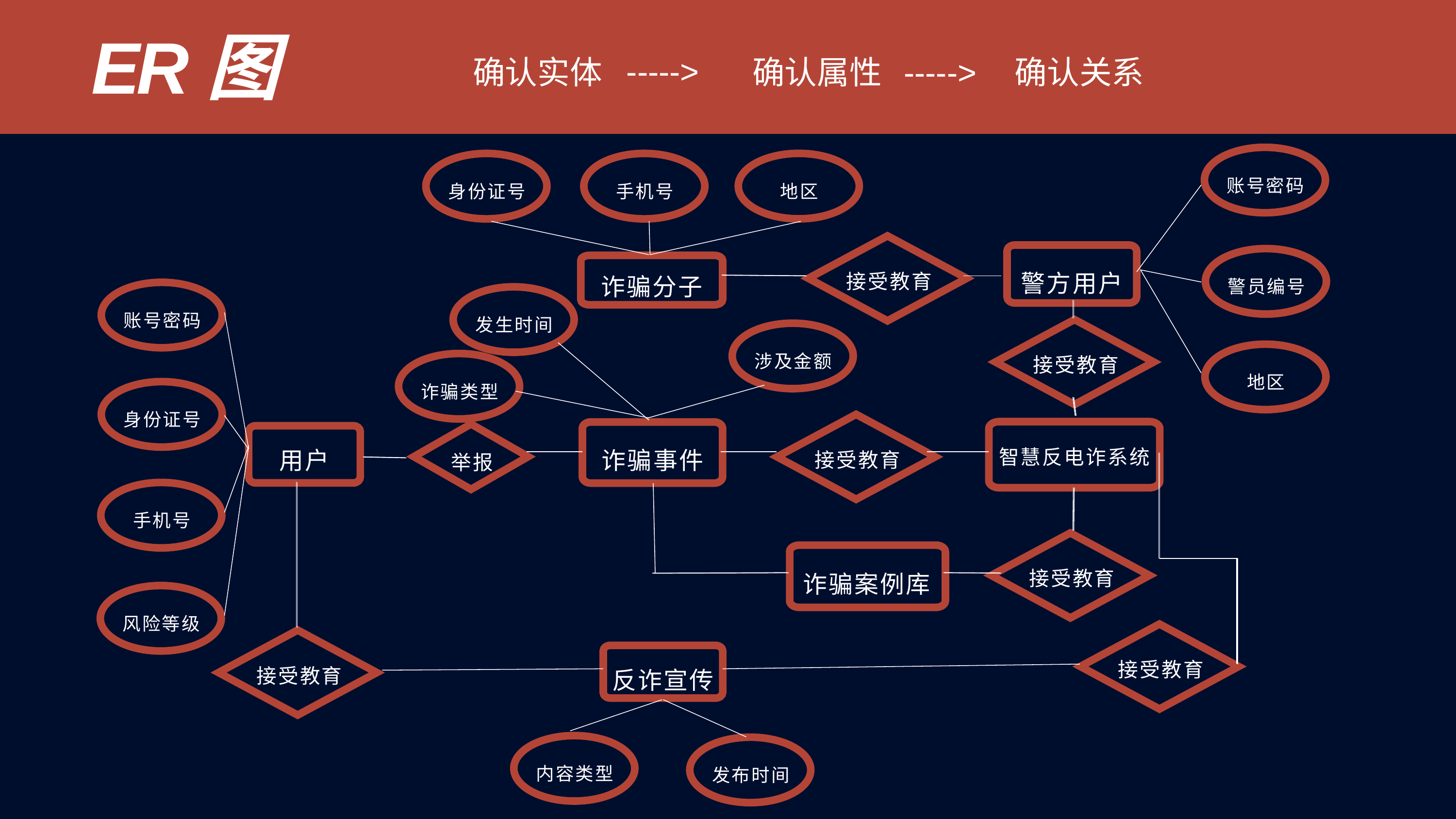

ER图
----->
确认实体
确认属性
----->
确认关系
账号密码

地区

身份证号

手机号

接受教育

警员编号

警方用户

诈骗分子
账号密码

发生时间

接受教育

涉及金额

地区

诈骗类型

身份证号

接受教育

智慧反电诈系统
举报

诈骗事件
用户

手机号

接受教育

诈骗案例库
风险等级

接受教育

接受教育

反诈宣传
内容类型

发布时间